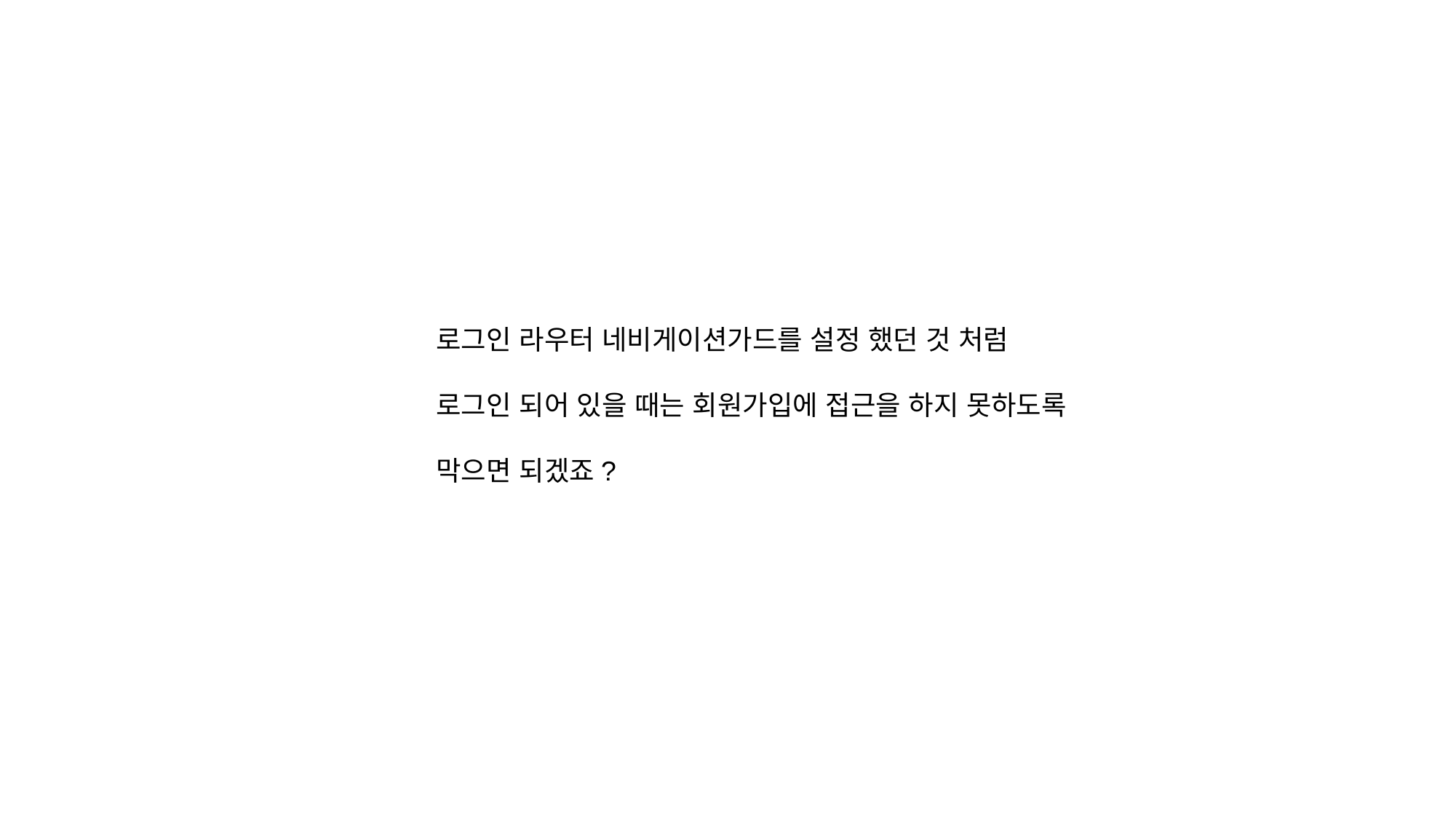

로그인 라우터 네비게이션가드를 설정 했던 것 처럼

로그인 되어 있을 때는 회원가입에 접근을 하지 못하도록

막으면 되겠죠?